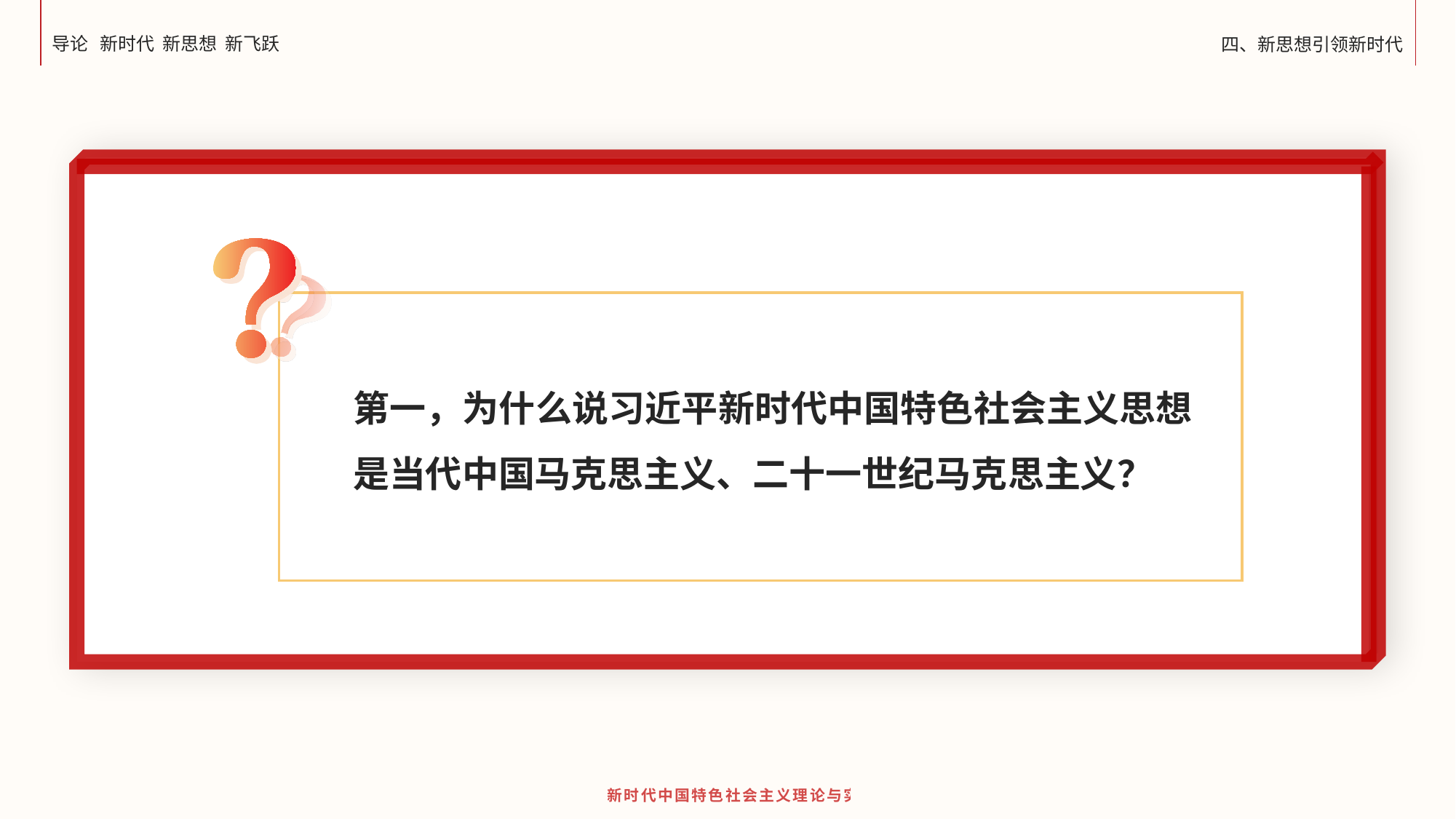

第一，为什么说习近平新时代中国特色社会主义思想是当代中国马克思主义、二十一世纪马克思主义？